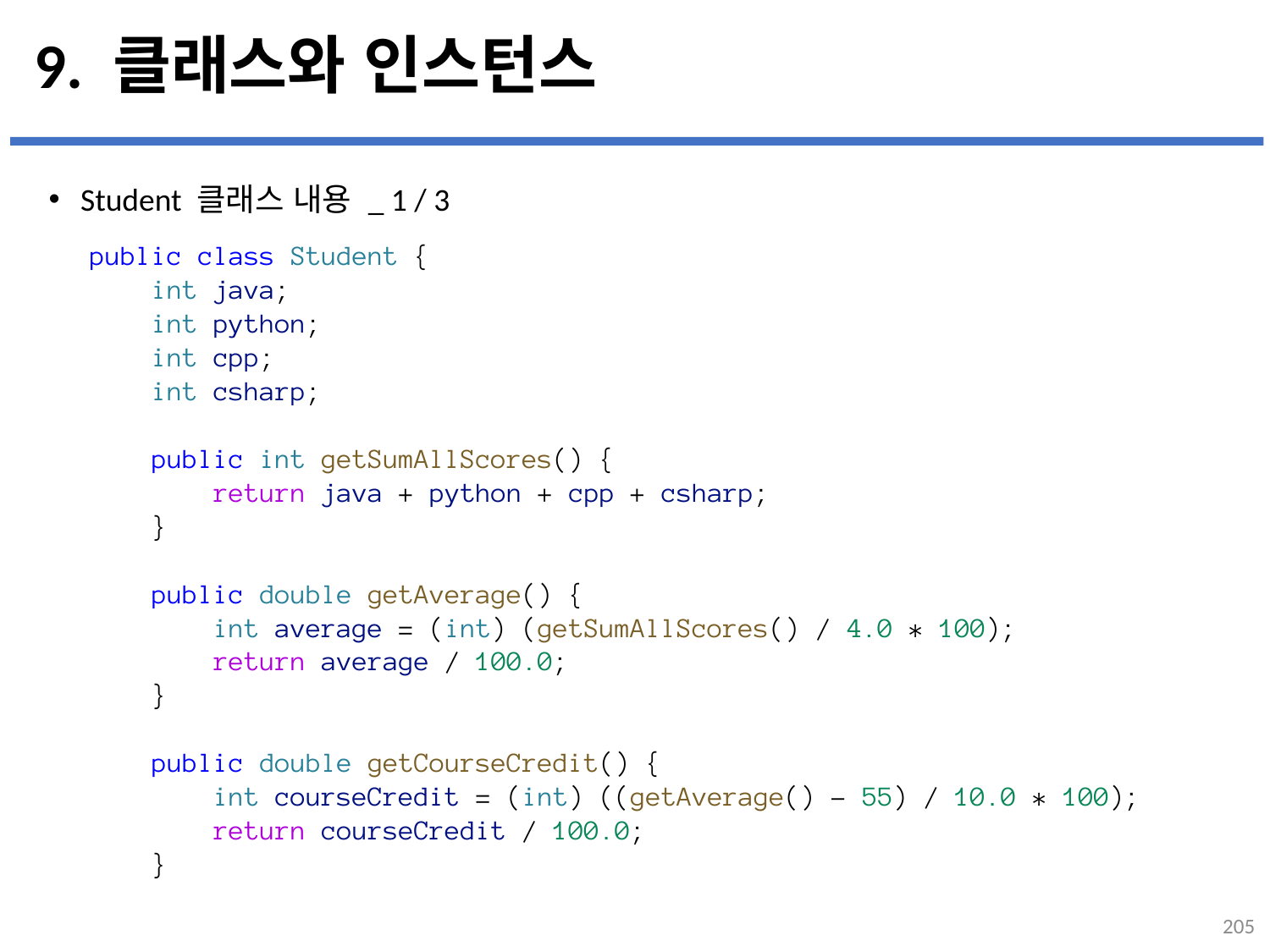

# 9. 클래스와 인스턴스
Student 클래스 내용 _ 1 / 3
...

설명
public class Student {
    int java;
    int python;
    int cpp;
    int csharp;
    public int getSumAllScores() {
        return java + python + cpp + csharp;
    }
    public double getAverage() {
        int average = (int) (getSumAllScores() / 4.0 * 100);
        return average / 100.0;
    }
    public double getCourseCredit() {
        int courseCredit = (int) ((getAverage() - 55) / 10.0 * 100);
        return courseCredit / 100.0;
    }
205